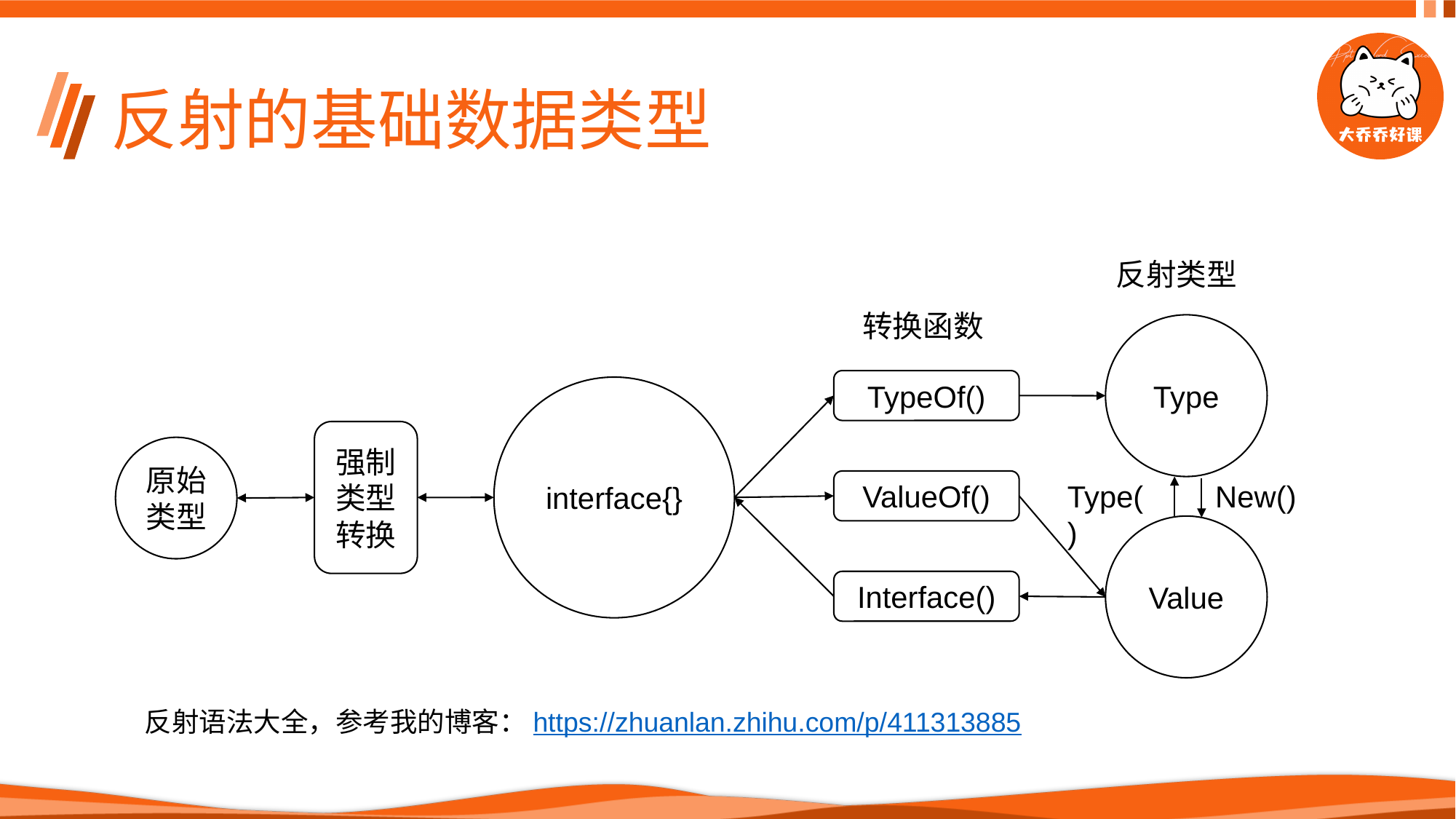

# 反射的基础数据类型
反射类型
转换函数
Type
TypeOf()
interface{}
强制类型转换
原始类型
ValueOf()
Type()
New()
Value
Interface()
反射语法大全，参考我的博客：https://zhuanlan.zhihu.com/p/411313885